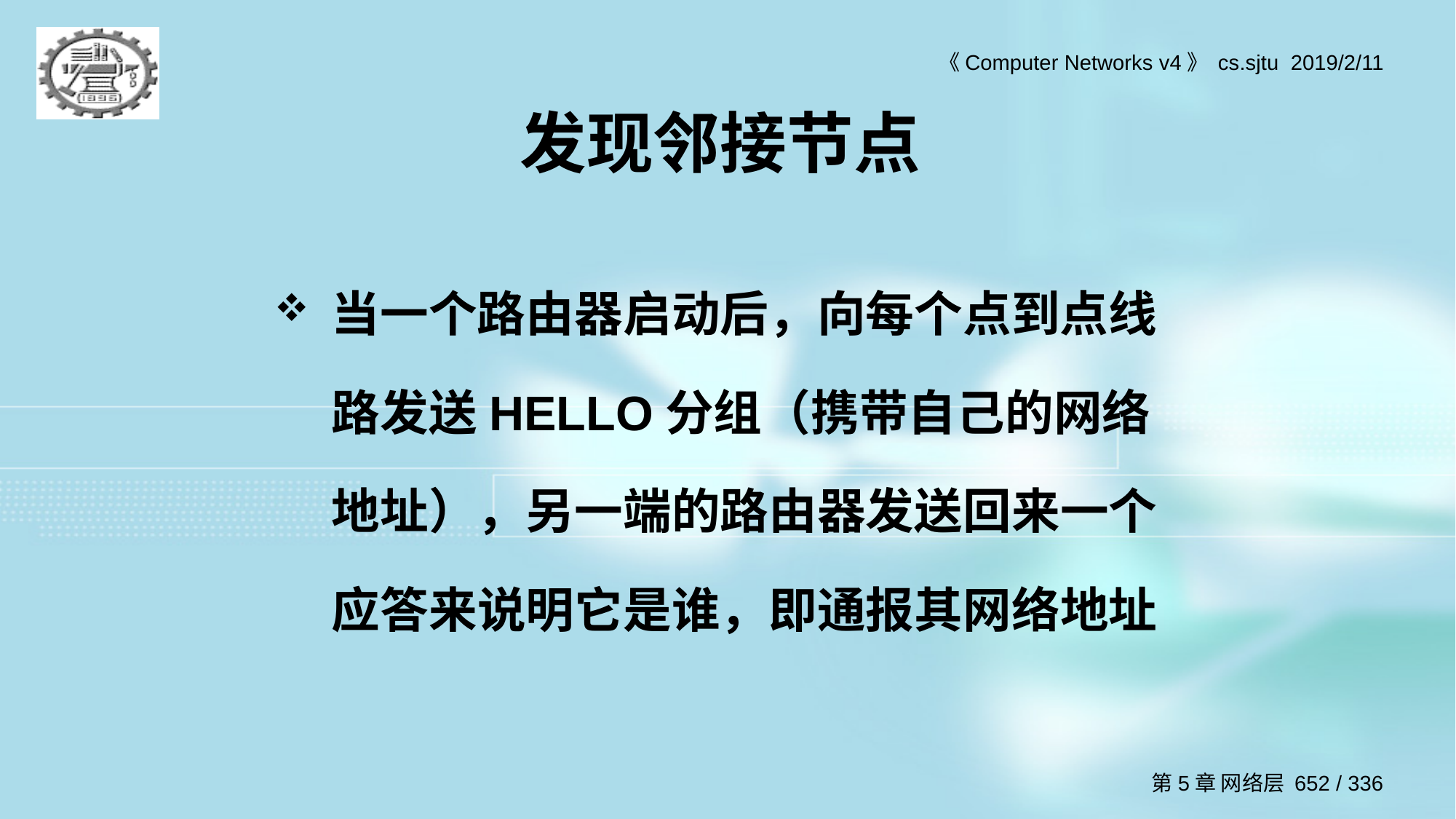

# 发现邻接节点
当一个路由器启动后，向每个点到点线路发送HELLO分组（携带自己的网络地址），另一端的路由器发送回来一个应答来说明它是谁，即通报其网络地址